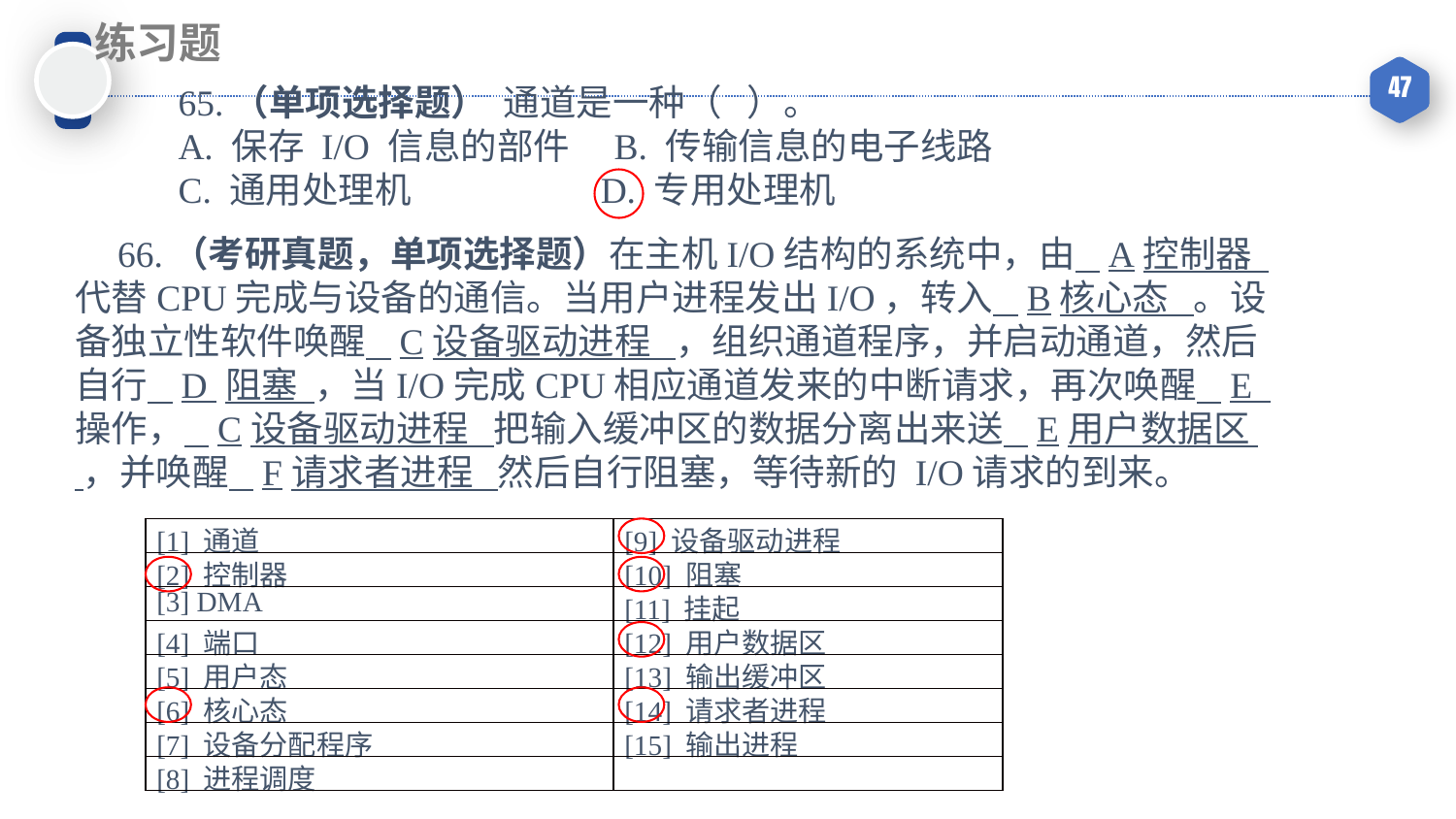

练习题
65.（单项选择题）  通道是一种（   ）。
A. 保存 I/O 信息的部件	    B. 传输信息的电子线路
C. 通用处理机	                    D. 专用处理机

66.（考研真题，单项选择题）在主机I/O结构的系统中，由   A控制器   代替CPU完成与设备的通信。当用户进程发出I/O，转入   B核心态   。设备独立性软件唤醒   C设备驱动进程   ，组织通道程序，并启动通道，然后自行   D 阻塞  ，当I/O完成CPU相应通道发来的中断请求，再次唤醒   E   操作，   C设备驱动进程   把输入缓冲区的数据分离出来送   E用户数据区   ，并唤醒   F请求者进程   然后自行阻塞，等待新的 I/O请求的到来。
| [1] 通道 | [9] 设备驱动进程 |
| --- | --- |
| [2] 控制器 | [10] 阻塞 |
| [3] DMA | [11] 挂起 |
| [4] 端口 | [12] 用户数据区 |
| [5] 用户态 | [13] 输出缓冲区 |
| [6] 核心态 | [14] 请求者进程 |
| [7] 设备分配程序 | [15] 输出进程 |
| [8] 进程调度 |  |